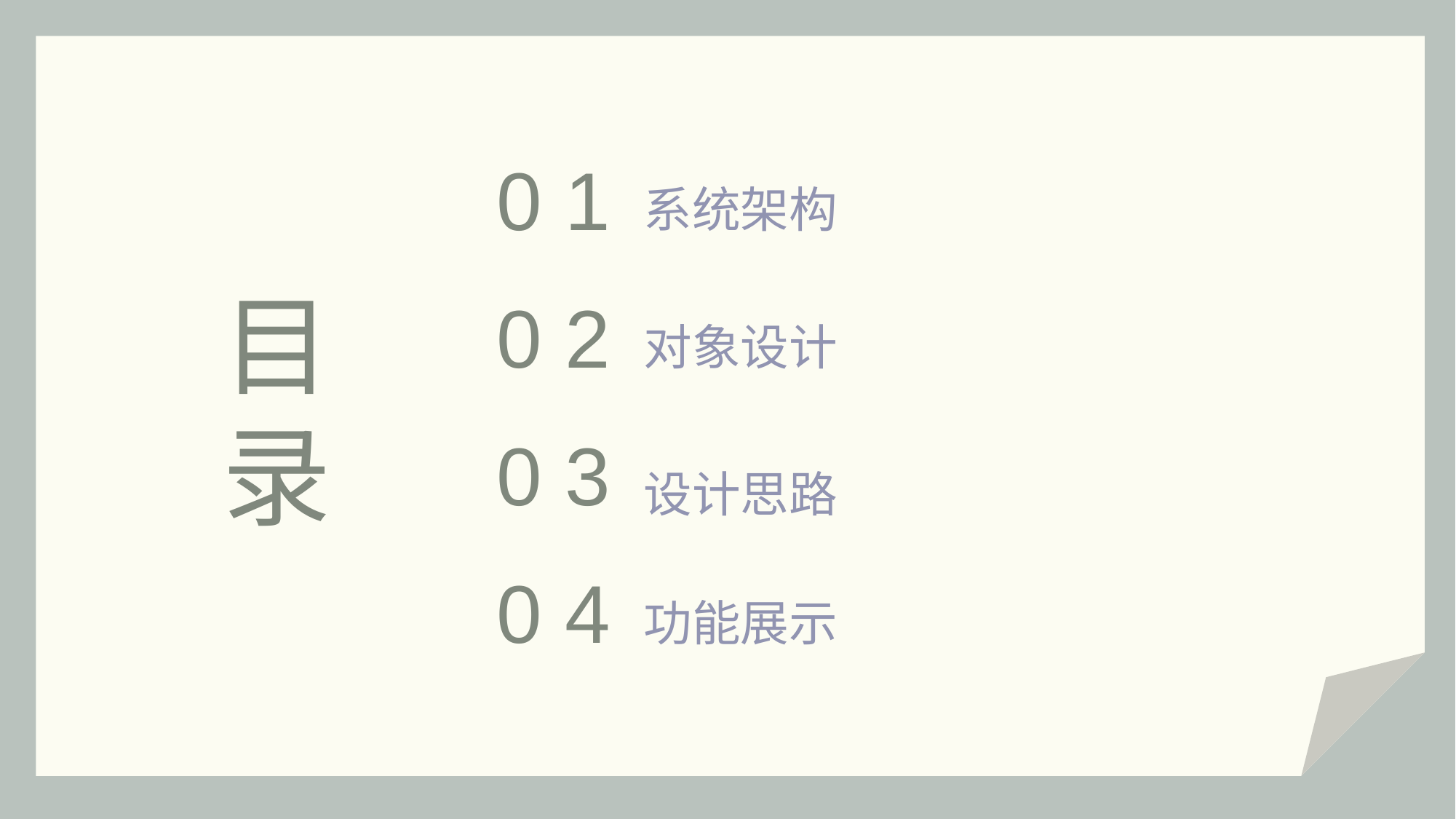

0 1
系统架构
目录
0 2
对象设计
0 3
设计思路
0 4
功能展示